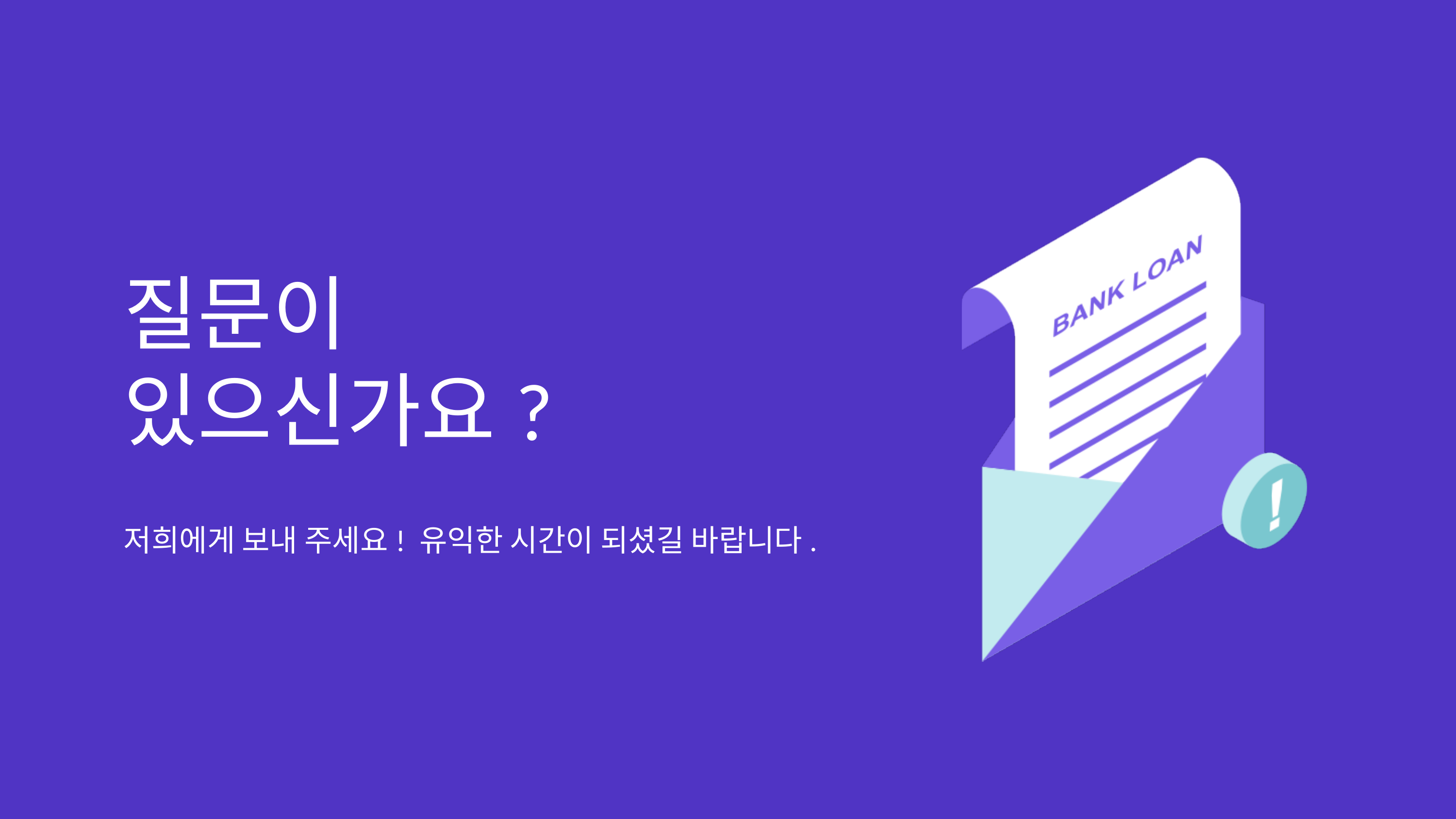

질문이
있으신가요?
저희에게 보내 주세요! 유익한 시간이 되셨길 바랍니다.